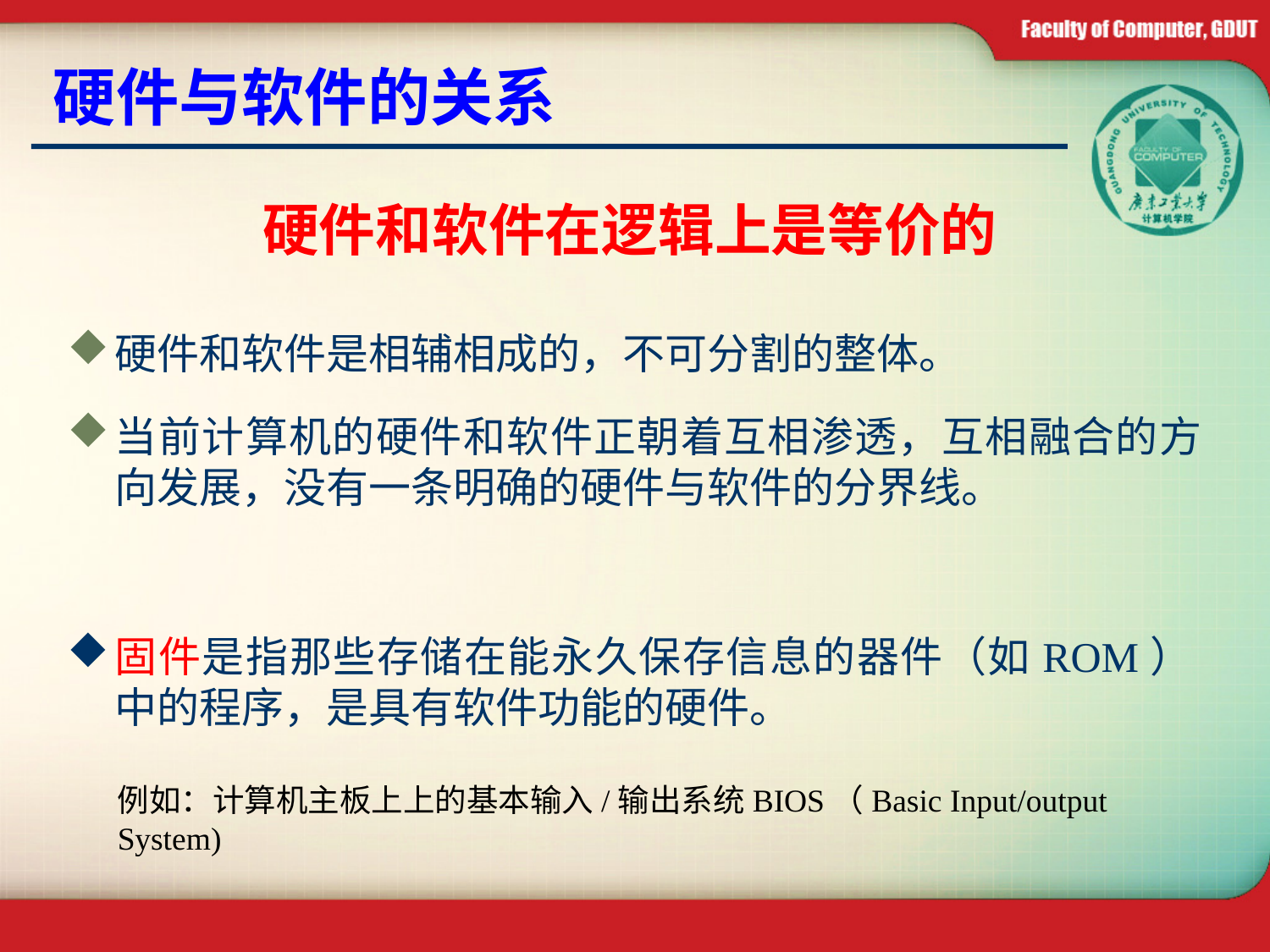

硬件与软件的关系
硬件和软件在逻辑上是等价的
硬件和软件是相辅相成的，不可分割的整体。
当前计算机的硬件和软件正朝着互相渗透，互相融合的方向发展，没有一条明确的硬件与软件的分界线。
固件是指那些存储在能永久保存信息的器件（如ROM）中的程序，是具有软件功能的硬件。
例如：计算机主板上上的基本输入/输出系统BIOS（Basic Input/output System)